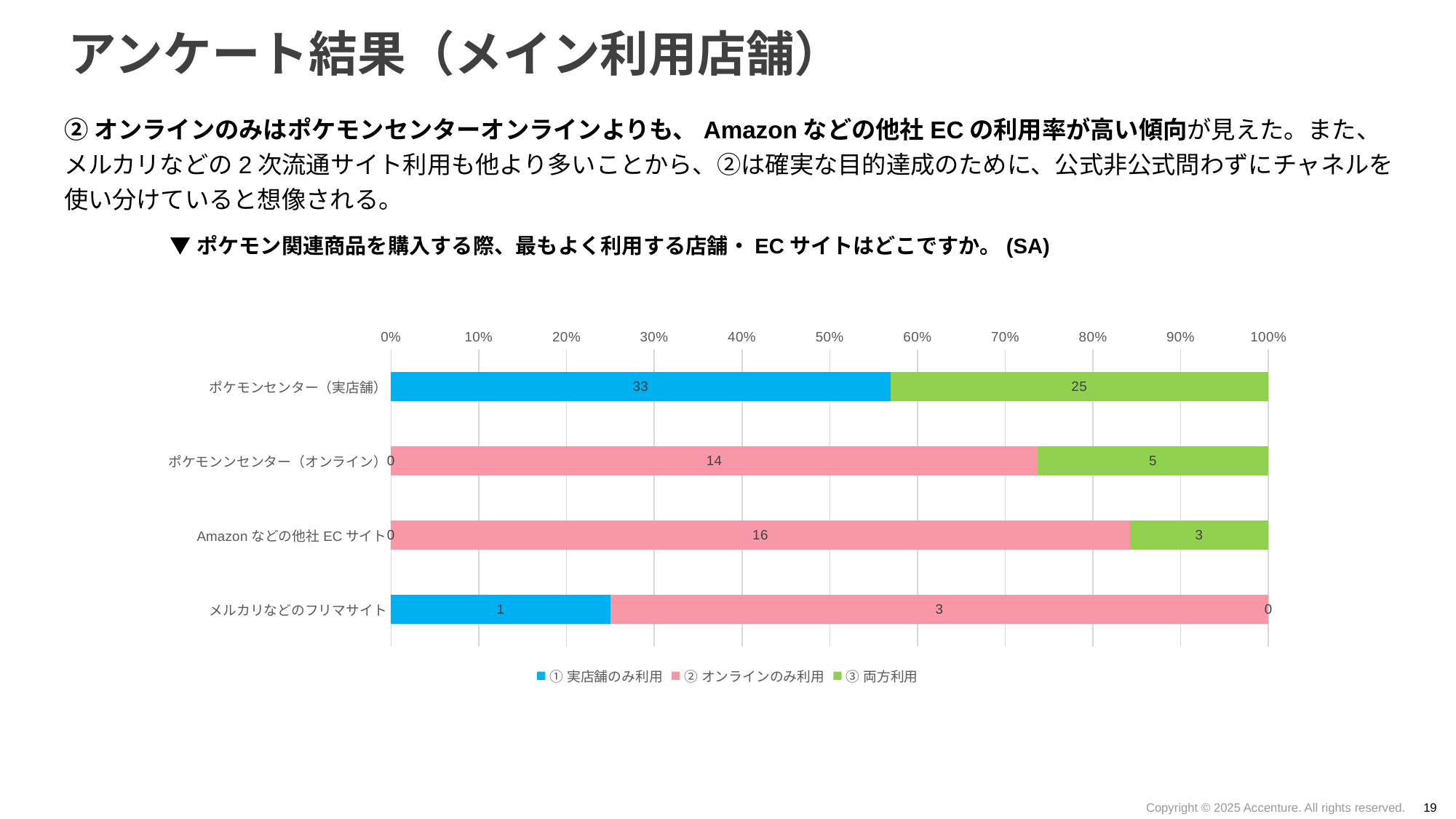

# アンケート結果（メイン利用店舗）
②オンラインのみはポケモンセンターオンラインよりも、Amazonなどの他社ECの利用率が高い傾向が見えた。また、メルカリなどの2次流通サイト利用も他より多いことから、②は確実な目的達成のために、公式非公式問わずにチャネルを使い分けていると想像される。
▼ポケモン関連商品を購入する際、最もよく利用する店舗・ECサイトはどこですか。(SA)

### Chart

| Category | ①実店舗のみ利用 | ②オンラインのみ利用 | ③両方利用 |
|---|---|---|---|
| ポケモンセンター（実店舗） | 33.0 | None | 25.0 |
| ポケモンンセンター（オンライン） | 0.0 | 14.0 | 5.0 |
| Amazonなどの他社ECサイト | 0.0 | 16.0 | 3.0 |
| メルカリなどのフリマサイト | 1.0 | 3.0 | 0.0 |
|  | サッポロ | トウホク | トウキョーDX＆ポケモンカフェ | メガトウキョー＆ピカチュウスイーツ | シブヤ | スカイツリータウン | トウキョーベイ | ヨコハマ | ナゴヤ | カナザワ | キョウト | オーサカDX＆ポケモンカフェ | オーサカ | ヒロシマ | フクオカ | オキナワ | ポケモンセンターオンライン | Amazonなどの他社ECサイト | メルカリなどのフリマサイト |
| --- | --- | --- | --- | --- | --- | --- | --- | --- | --- | --- | --- | --- | --- | --- | --- | --- | --- | --- | --- |
| ①実店舗のみ利用 | 1 | 1 | 9 | 3 | 4 | 2 | 2 | 4 | 1 | 0 | 1 | 0 | 2 | 1 | 2 | 0 | 0 | 0 | 1 |
| ②オンラインのみ利用 | - | - | - | - | - | - | - | - | - | - | - | - | - | - | - | - | 14 | 16 | 3 |
| ③両方利用 | 1 | 1 | 4 | 2 | 3 | 4 | 0 | 1 | 3 | 0 | 2 | 0 | 1 | 2 | 1 | 0 | 5 | 3 | 0 |